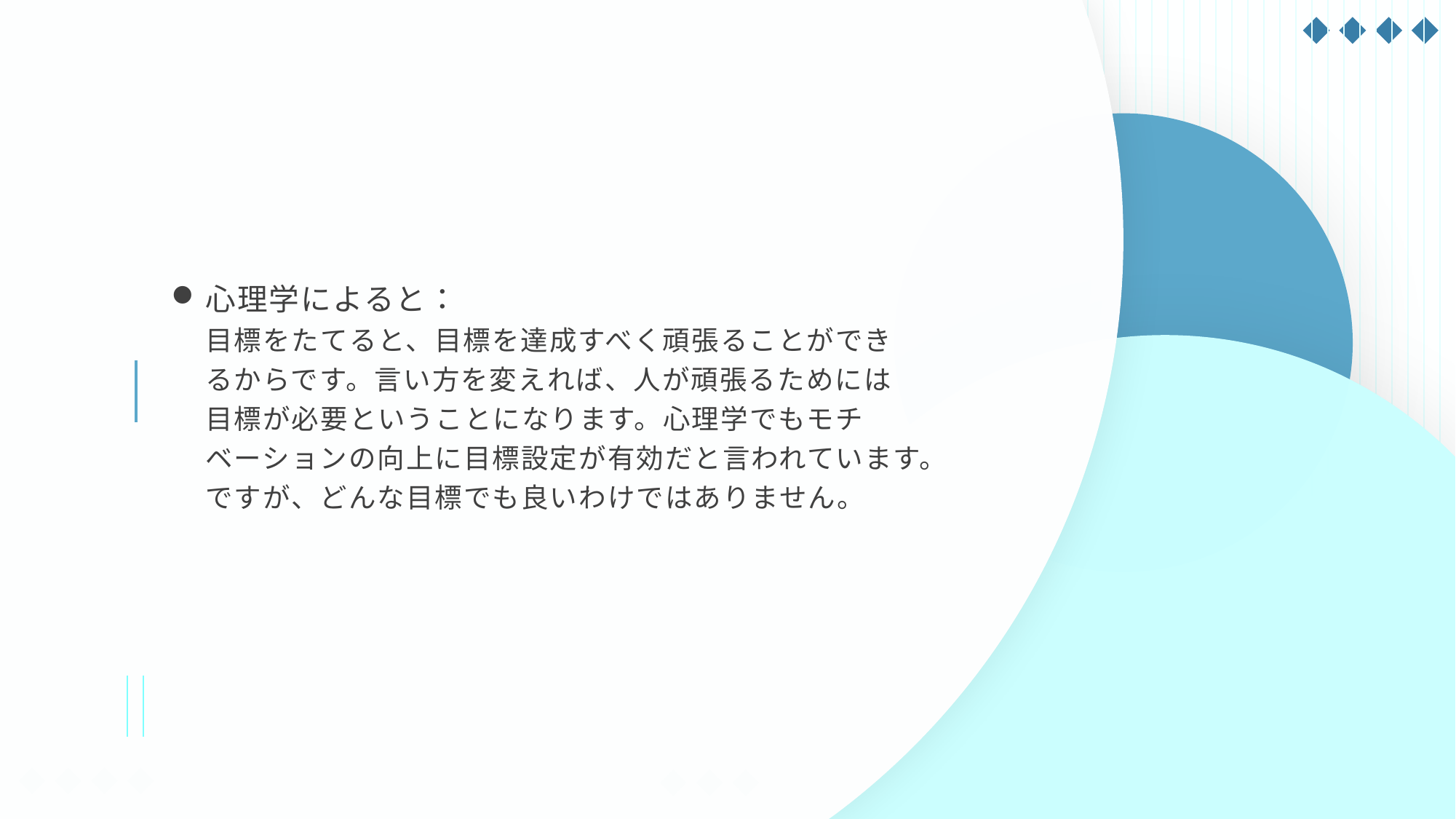

心理学によると：
目標をたてると、目標を達成すべく頑張ることができるからです。言い方を変えれば、人が頑張るためには目標が必要ということになります。心理学でもモチベーションの向上に目標設定が有効だと言われています。ですが、どんな目標でも良いわけではありません。